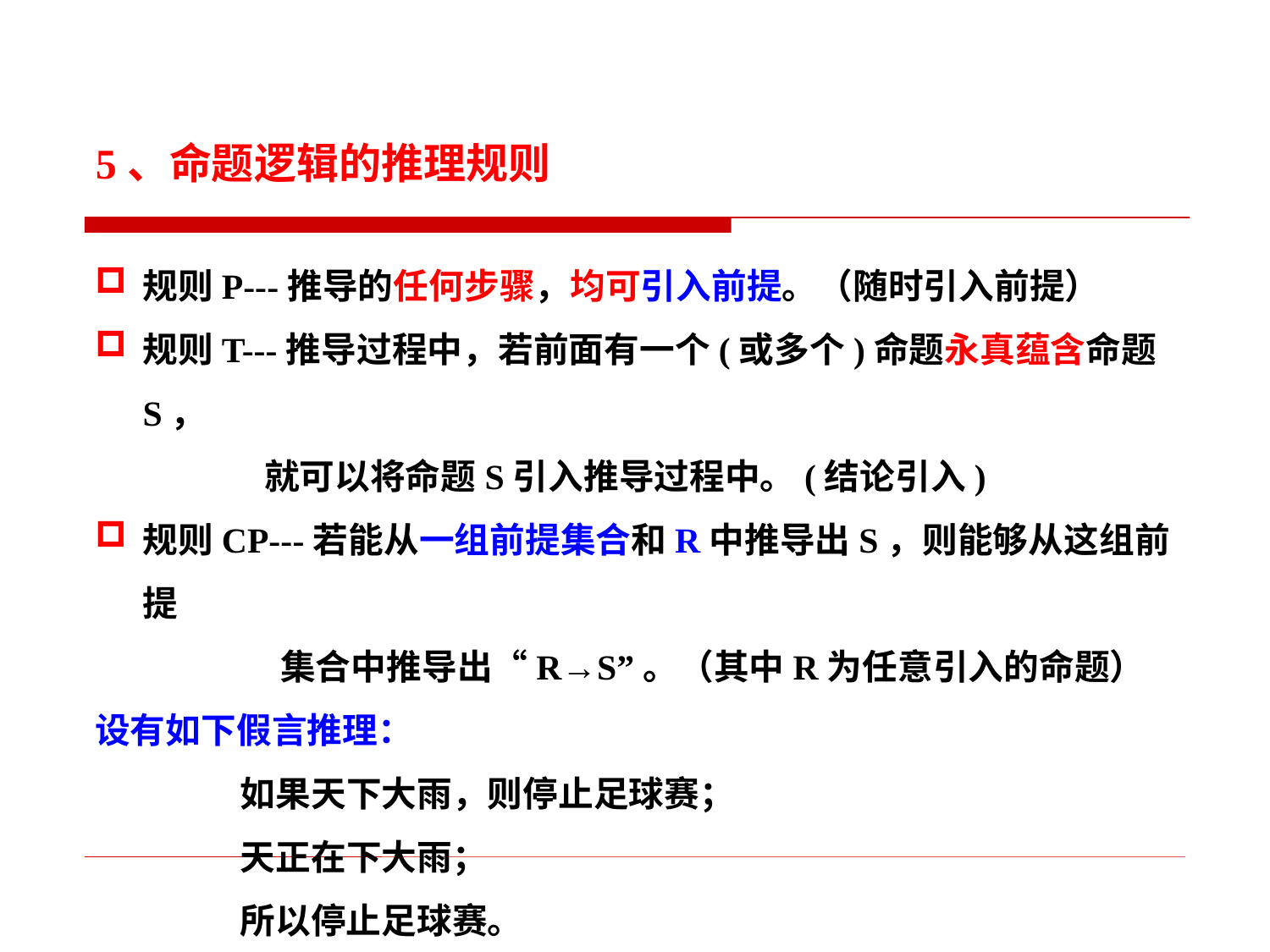

5、命题逻辑的推理规则
规则P---推导的任何步骤，均可引入前提。（随时引入前提）
规则T---推导过程中，若前面有一个(或多个)命题永真蕴含命题S，
                    就可以将命题S引入推导过程中。(结论引入)
规则CP---若能从一组前提集合和R中推导出S，则能够从这组前提
                      集合中推导出“R→S”。（其中R为任意引入的命题）
设有如下假言推理：
                 如果天下大雨，则停止足球赛；
                 天正在下大雨；
                 所以停止足球赛。